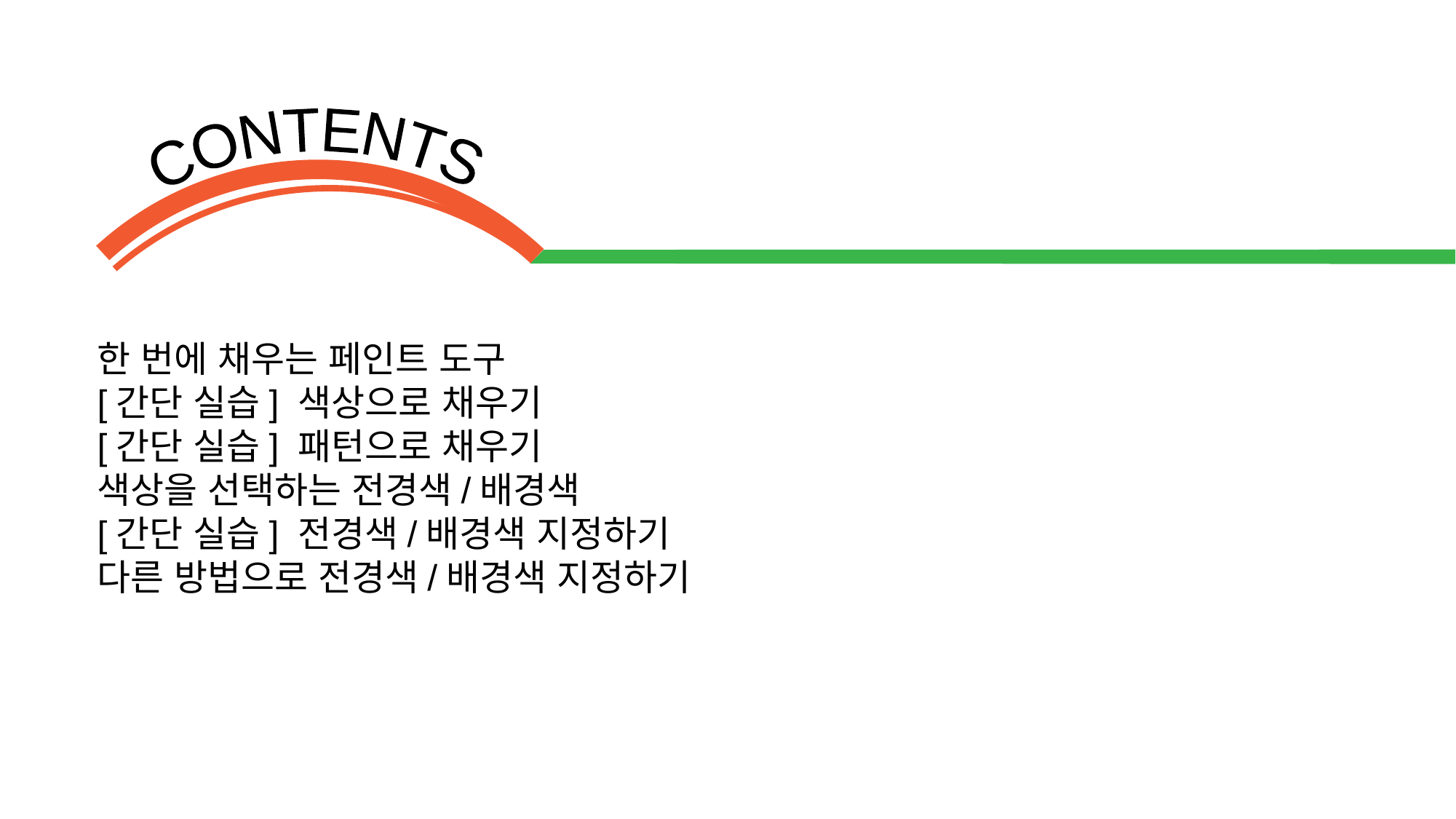

한 번에 채우는 페인트 도구
[간단 실습] 색상으로 채우기
[간단 실습] 패턴으로 채우기
색상을 선택하는 전경색/배경색
[간단 실습] 전경색/배경색 지정하기
다른 방법으로 전경색/배경색 지정하기